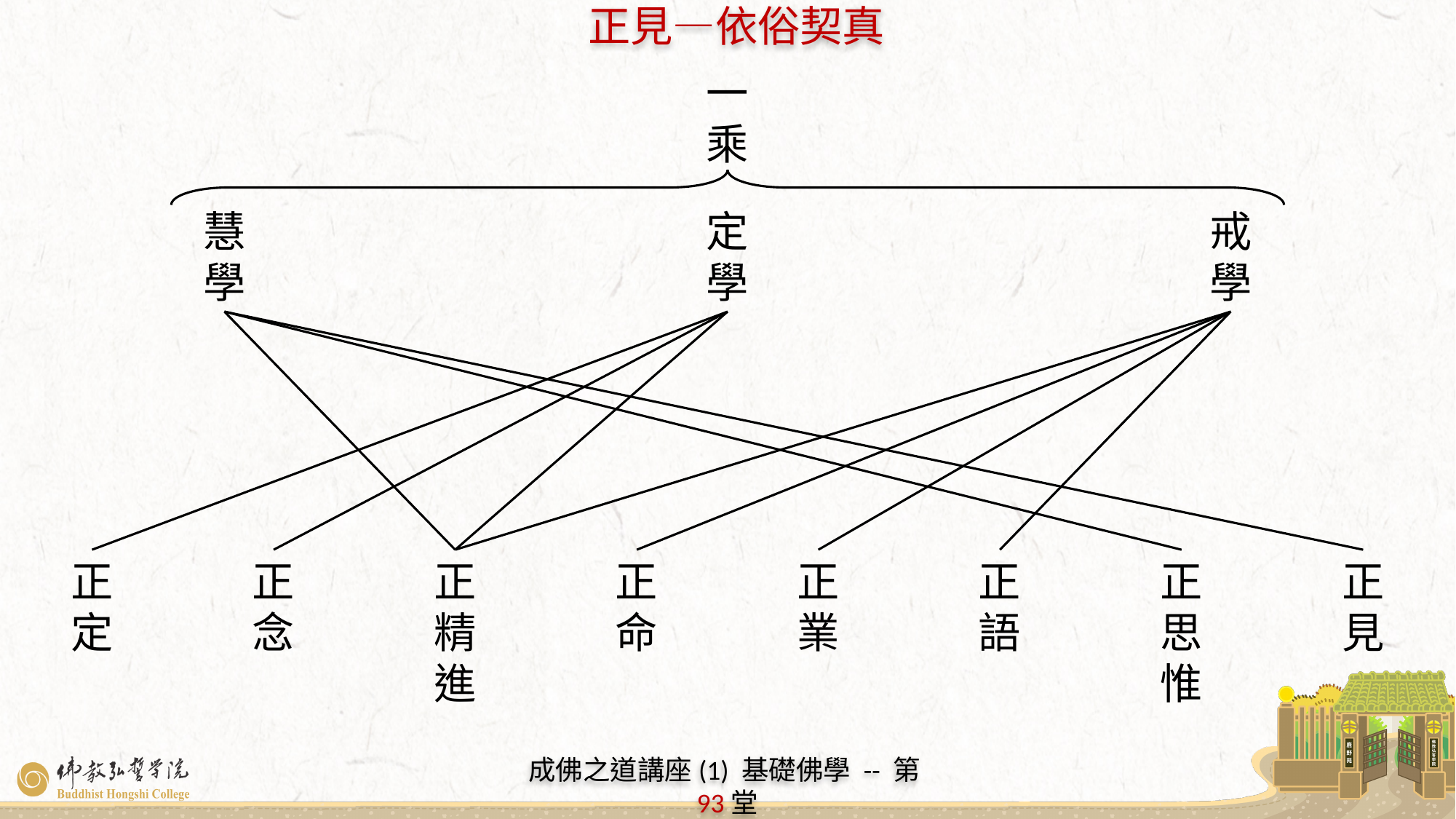

一
乘
慧
學
定
學
戒
學
正
定
正
念
正
精
進
正
命
正
業
正
語
正
思
惟
正
見